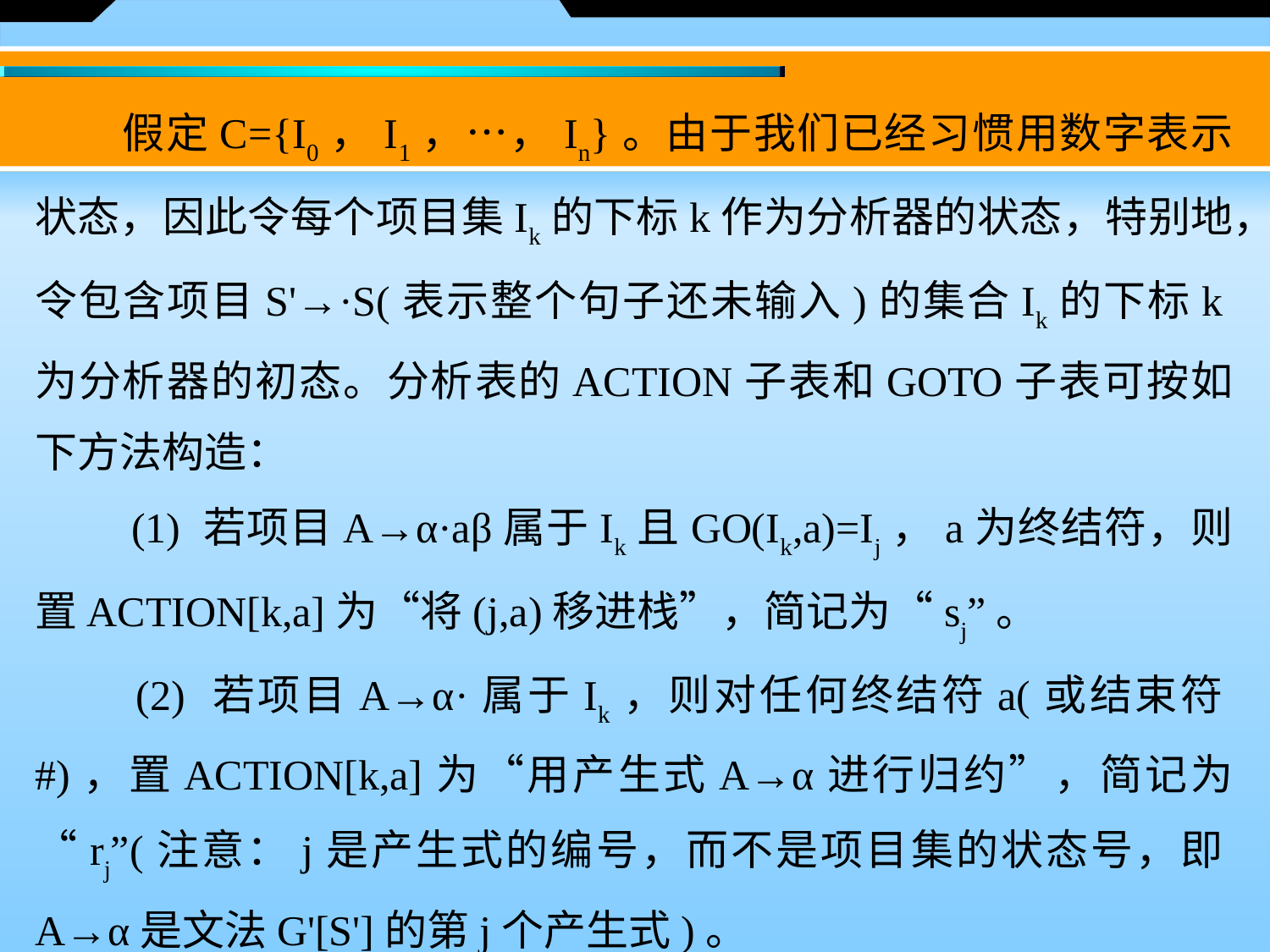

假定C={I0，I1，…，In}。由于我们已经习惯用数字表示状态，因此令每个项目集Ik的下标k作为分析器的状态，特别地，令包含项目S'→·S(表示整个句子还未输入)的集合Ik的下标k为分析器的初态。分析表的ACTION子表和GOTO子表可按如下方法构造：
　　(1) 若项目A→α·aβ属于Ik且GO(Ik,a)=Ij，a为终结符，则置ACTION[k,a]为“将(j,a)移进栈”，简记为“sj”。
　　(2) 若项目A→α·属于Ik，则对任何终结符a(或结束符#)，置ACTION[k,a]为“用产生式A→α进行归约”，简记为“rj”(注意：j是产生式的编号，而不是项目集的状态号，即A→α是文法G'[S']的第j个产生式)。